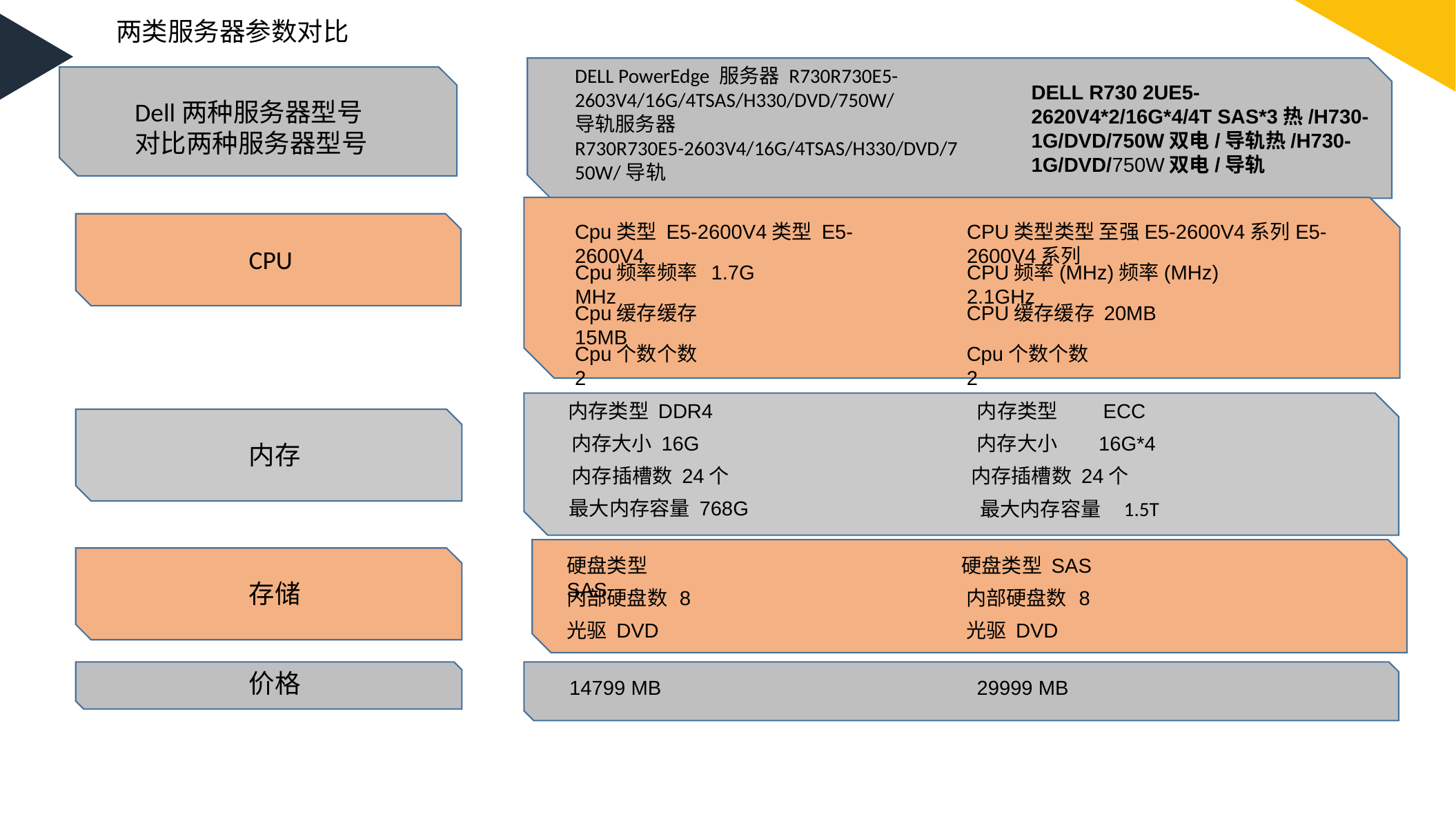

两类服务器参数对比

DELL PowerEdge 服务器 R730R730E5-2603V4/16G/4TSAS/H330/DVD/750W/
导轨服务器 R730R730E5-2603V4/16G/4TSAS/H330/DVD/750W/导轨

DELL R730 2UE5-2620V4*2/16G*4/4T SAS*3热/H730-1G/DVD/750W双电/导轨热/H730-1G/DVD/750W双电/导轨
Dell两种服务器型号对比两种服务器型号

服务器硬件
Cpu类型 E5-2600V4类型 E5-2600V4
Cpu频率频率  1.7G MHz

Cpu缓存缓存  15MB
Cpu个数个数  2
CPU类型类型 至强E5-2600V4系列E5-2600V4系列
CPU频率(MHz)频率(MHz) 2.1GHz
标题文字
CPU缓存缓存 20MB
Cpu个数个数  2

CPU

内存类型 DDR4
内存类型	    ECC
内存大小 16G
内存大小	   16G*4
内存插槽数 24个
内存插槽数 24个
最大内存容量 768G
最大内存容量    1.5T

内存

硬盘类型 SAS
硬盘类型 SAS
内部硬盘数	 8
内部硬盘数	 8
光驱 DVD
光驱 DVD

存储

价格
14799 MB
29999 MB